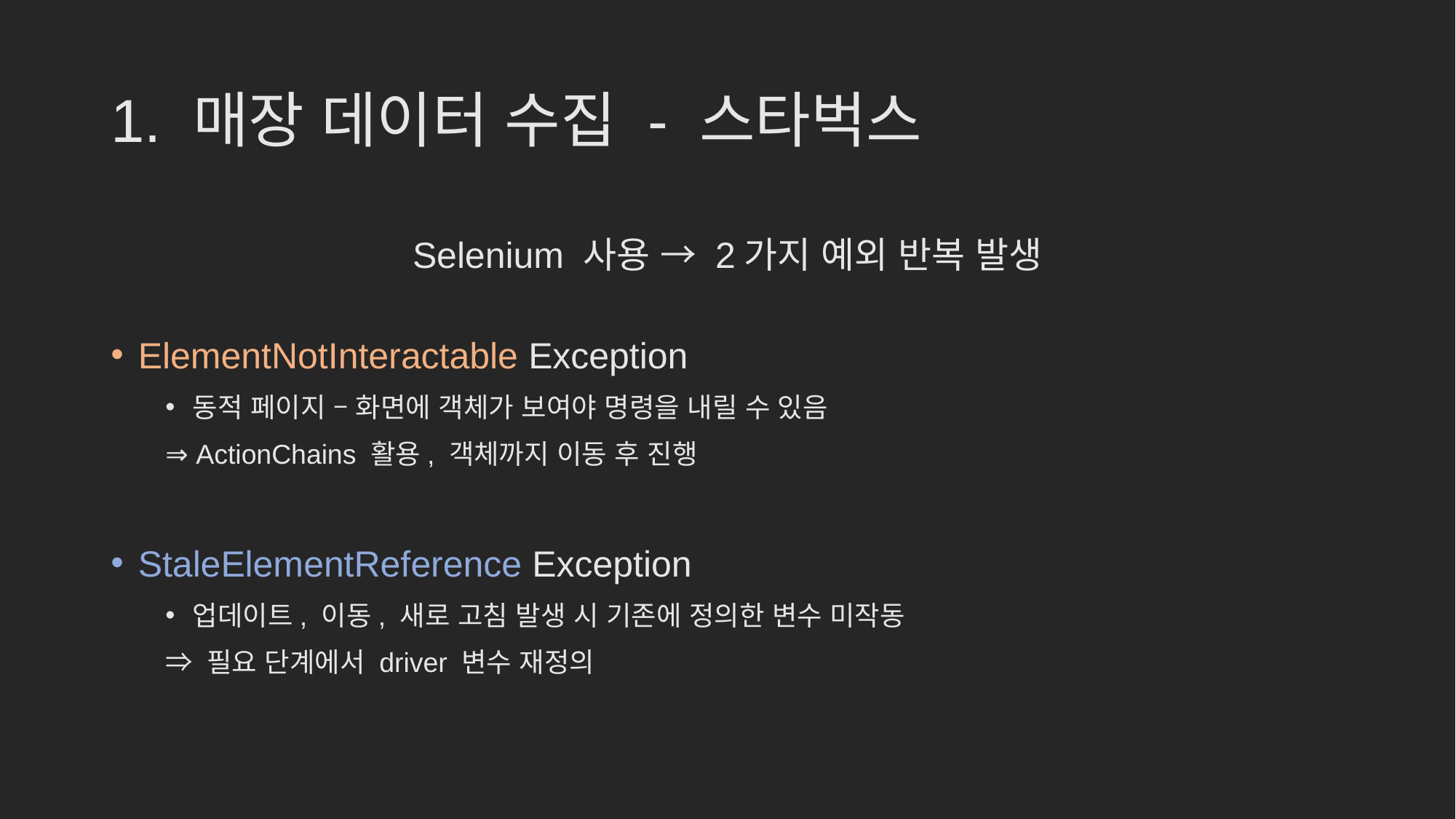

# 1. 매장 데이터 수집 - 스타벅스
Selenium 사용 → 2가지 예외 반복 발생

ElementNotInteractable Exception
동적 페이지 – 화면에 객체가 보여야 명령을 내릴 수 있음
⇒ ActionChains 활용, 객체까지 이동 후 진행

StaleElementReference Exception
업데이트, 이동, 새로 고침 발생 시 기존에 정의한 변수 미작동
⇒ 필요 단계에서 driver 변수 재정의